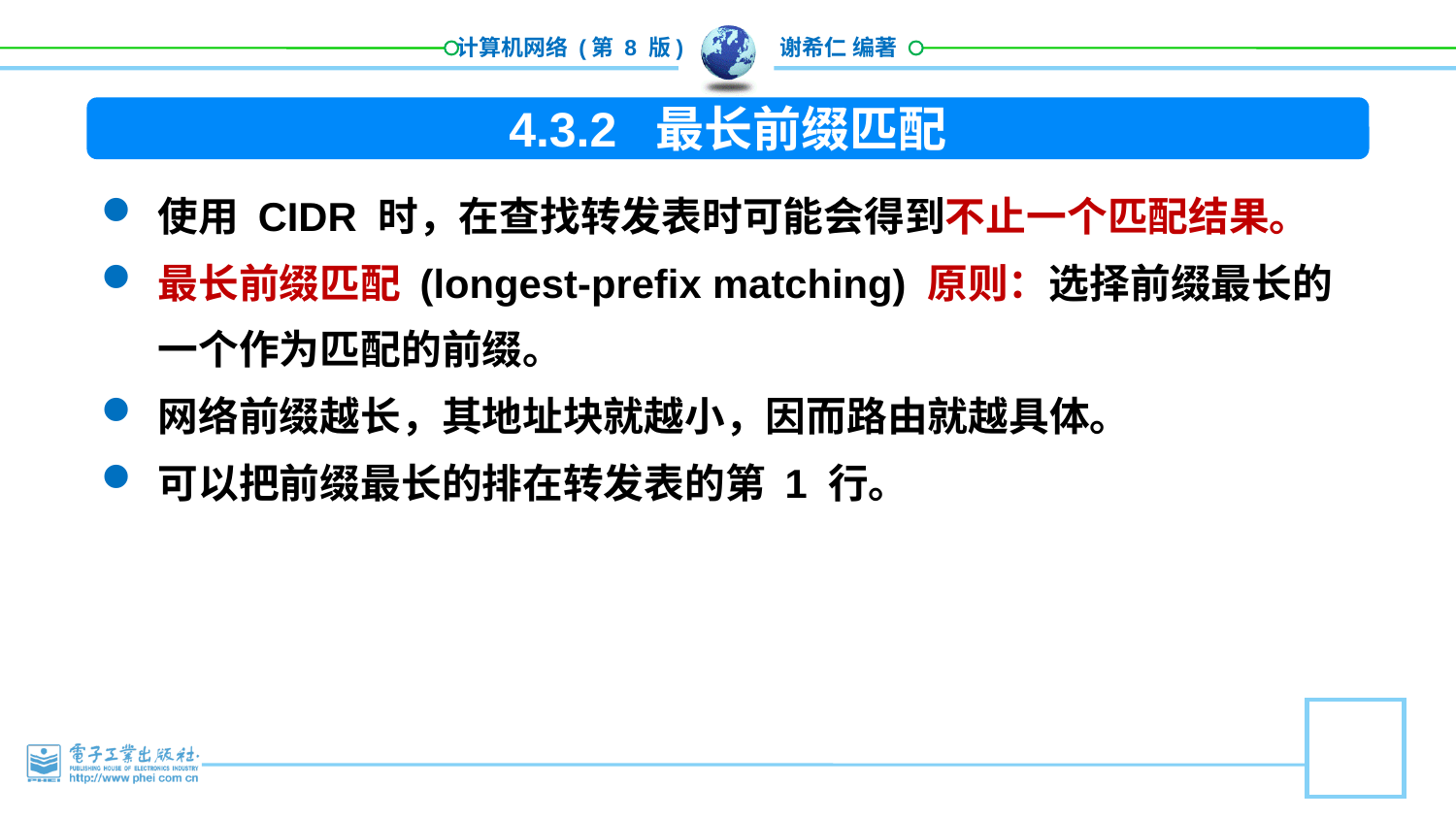

4.3.2  最长前缀匹配

使用 CIDR 时，在查找转发表时可能会得到不止一个匹配结果。
最长前缀匹配 (longest-prefix matching) 原则：选择前缀最长的一个作为匹配的前缀。
网络前缀越长，其地址块就越小，因而路由就越具体。
可以把前缀最长的排在转发表的第 1 行。